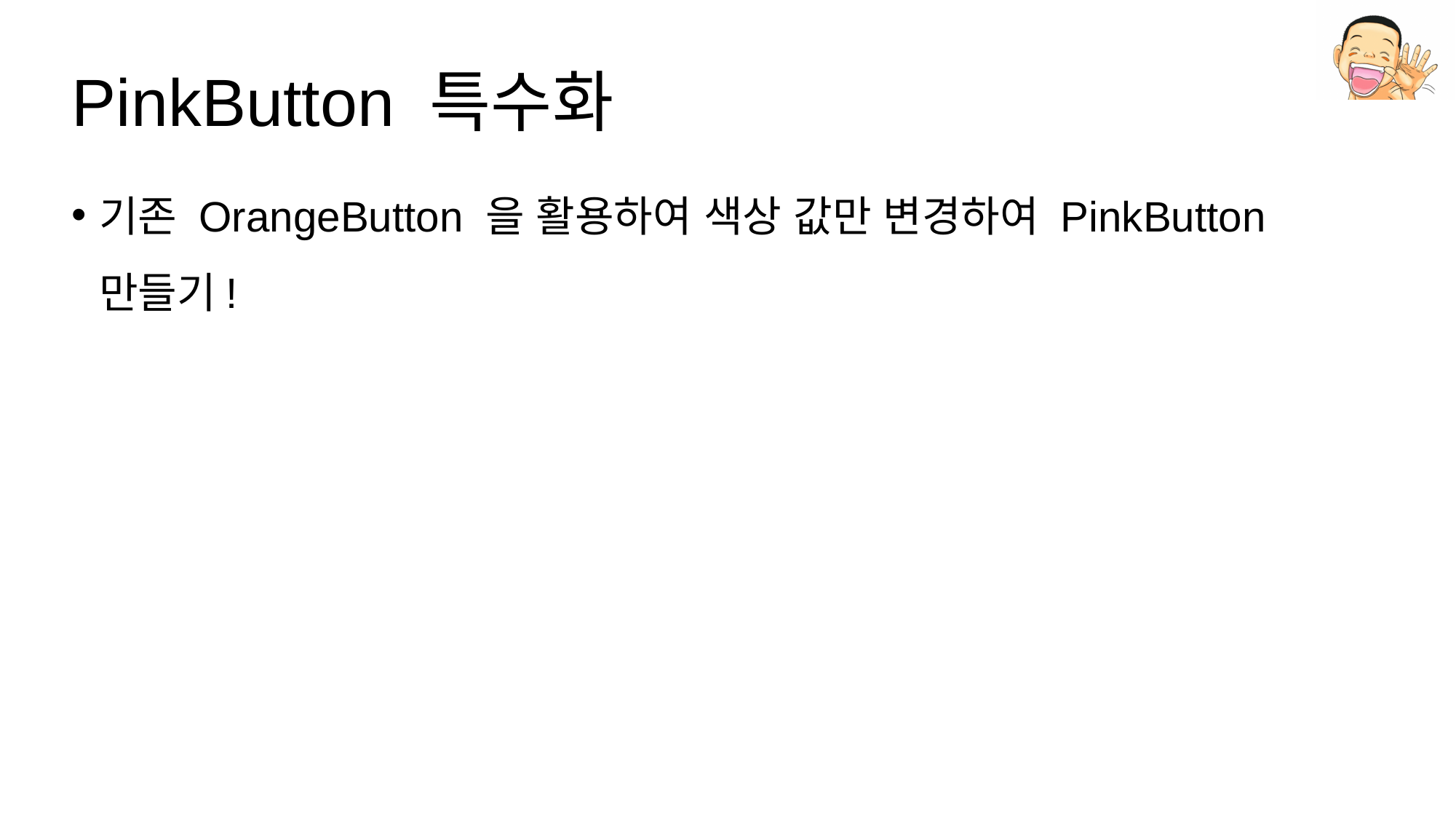

# PinkButton 특수화
기존 OrangeButton 을 활용하여 색상 값만 변경하여 PinkButton 만들기!